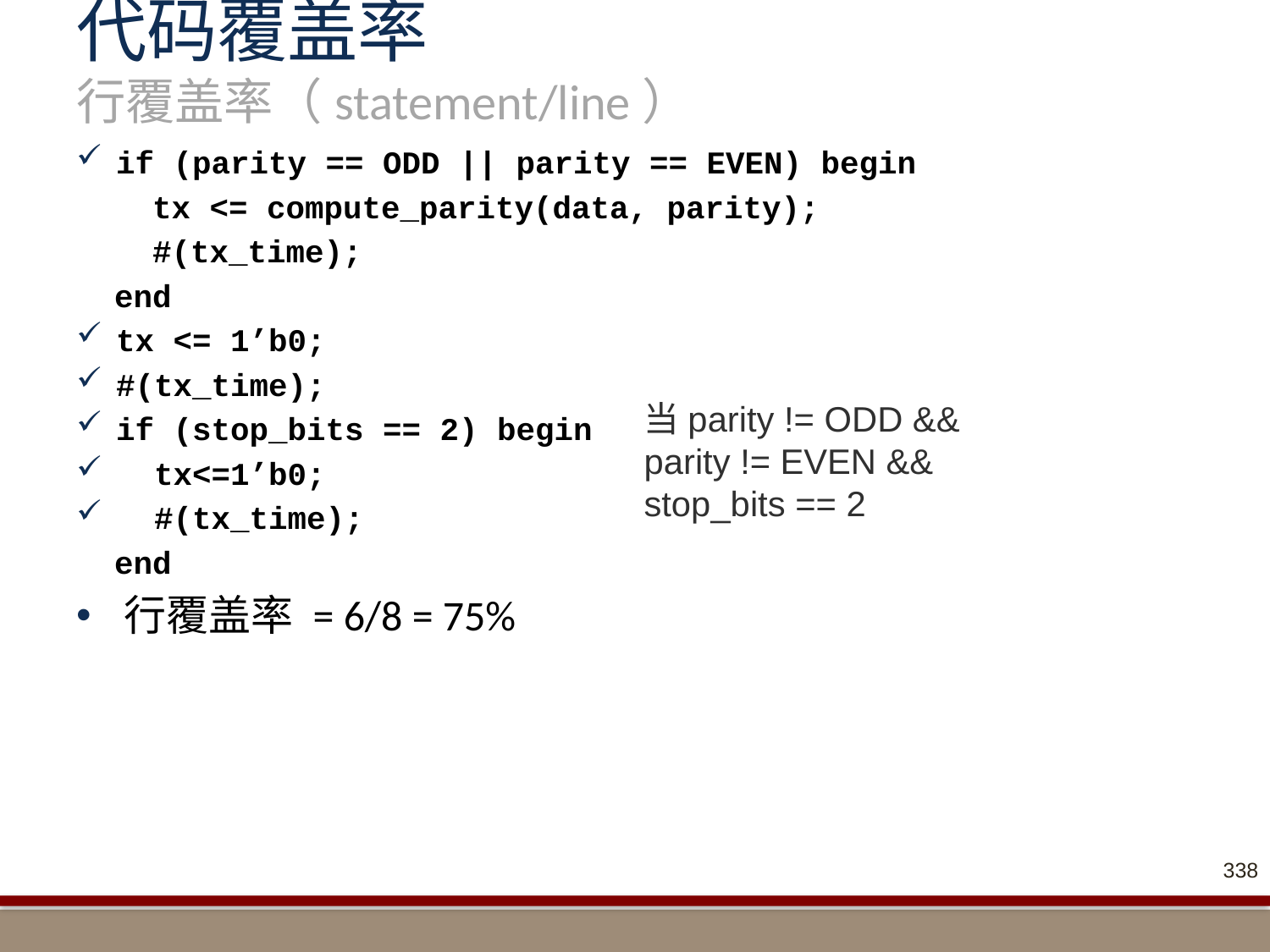

# 代码覆盖率 行覆盖率（statement/line）
if (parity == ODD || parity == EVEN) begin
    tx <= compute_parity(data, parity);
    #(tx_time);
  end
tx <= 1’b0;
#(tx_time);
if (stop_bits == 2) begin
  tx<=1’b0;
  #(tx_time);
  end
行覆盖率 = 6/8 = 75%
当parity != ODD && parity != EVEN && stop_bits == 2
338